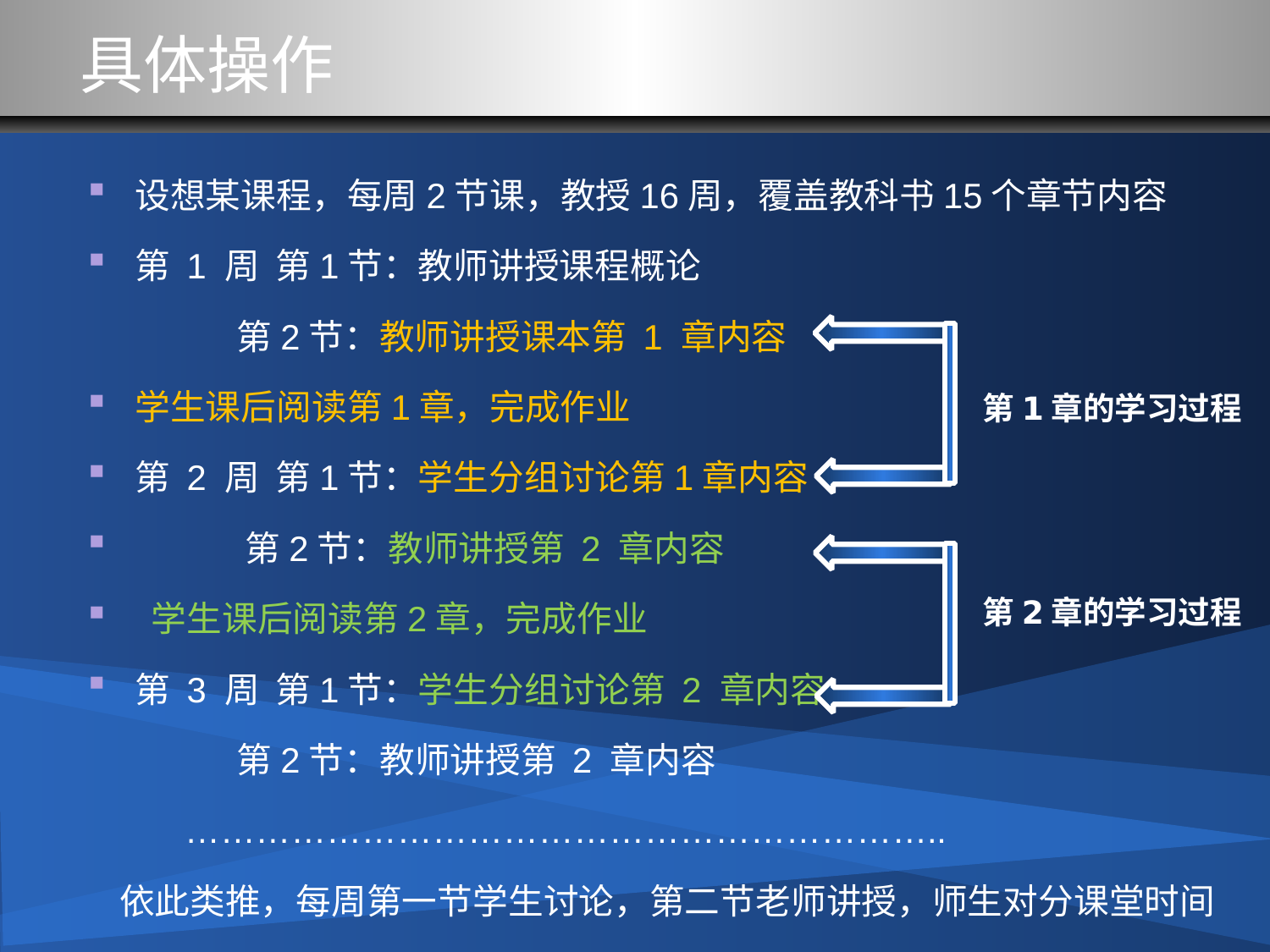

具体操作
设想某课程，每周2节课，教授16周，覆盖教科书15个章节内容
第 1 周  第1节：教师讲授课程概论
                  第2节：教师讲授课本第 1 章内容
学生课后阅读第1章，完成作业
第 2 周  第1节：学生分组讨论第1章内容
             第2节：教师讲授第 2 章内容
 学生课后阅读第2章，完成作业
第 3 周  第1节：学生分组讨论第 2 章内容
                  第2节：教师讲授第 2 章内容
          ………………………………………………………..
   依此类推，每周第一节学生讨论，第二节老师讲授，师生对分课堂时间

第1章的学习过程

第2章的学习过程